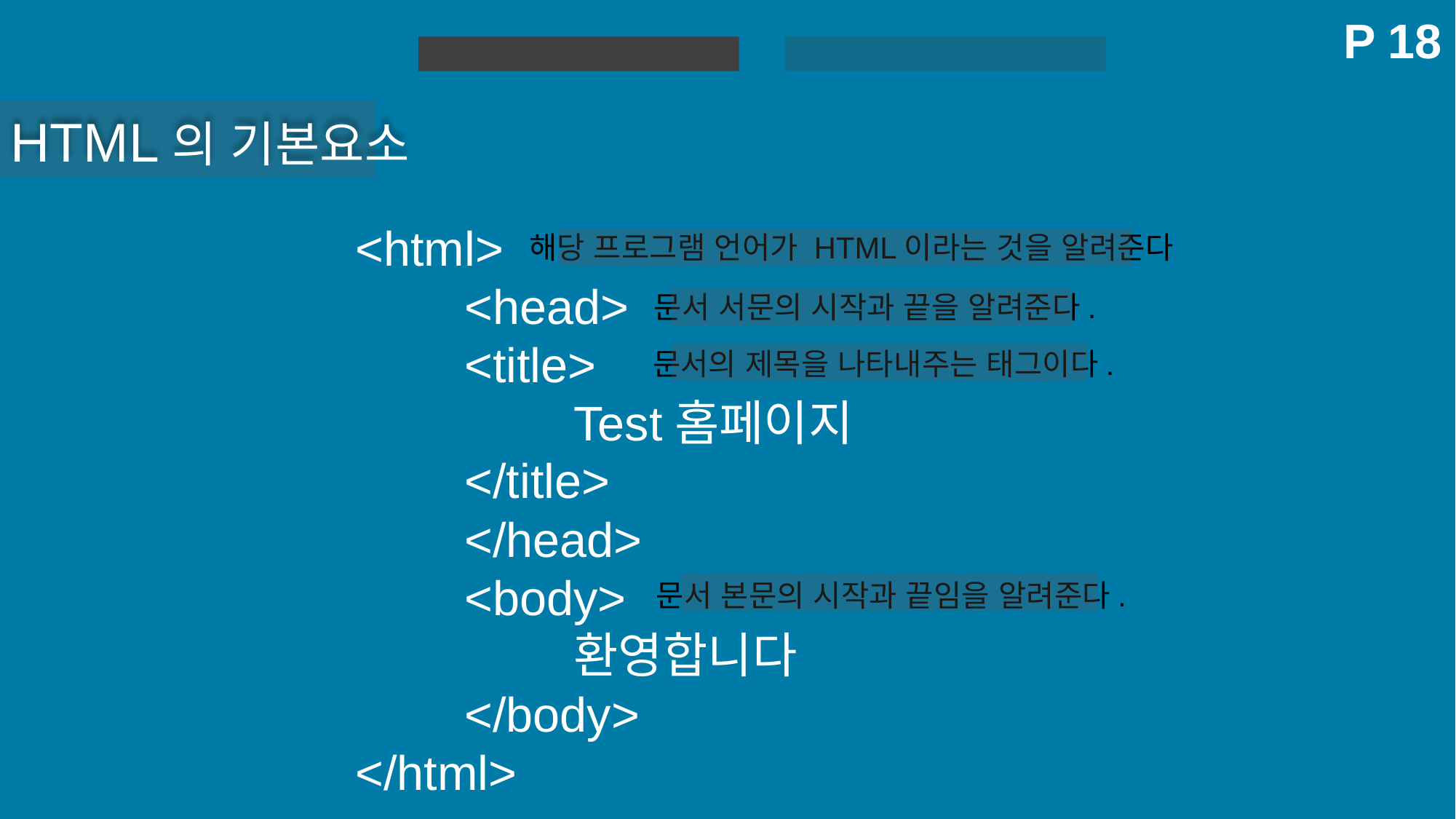

P 18
HTML 실습
HTML

HTML의 기본요소
<html>
	<head>
	<title>
		Test홈페이지
	</title>
	</head>
	<body>
		환영합니다
	</body>
</html>

해당 프로그램 언어가 HTML이라는 것을 알려준다

문서 서문의 시작과 끝을 알려준다.

문서의 제목을 나타내주는 태그이다.

문서 본문의 시작과 끝임을 알려준다.